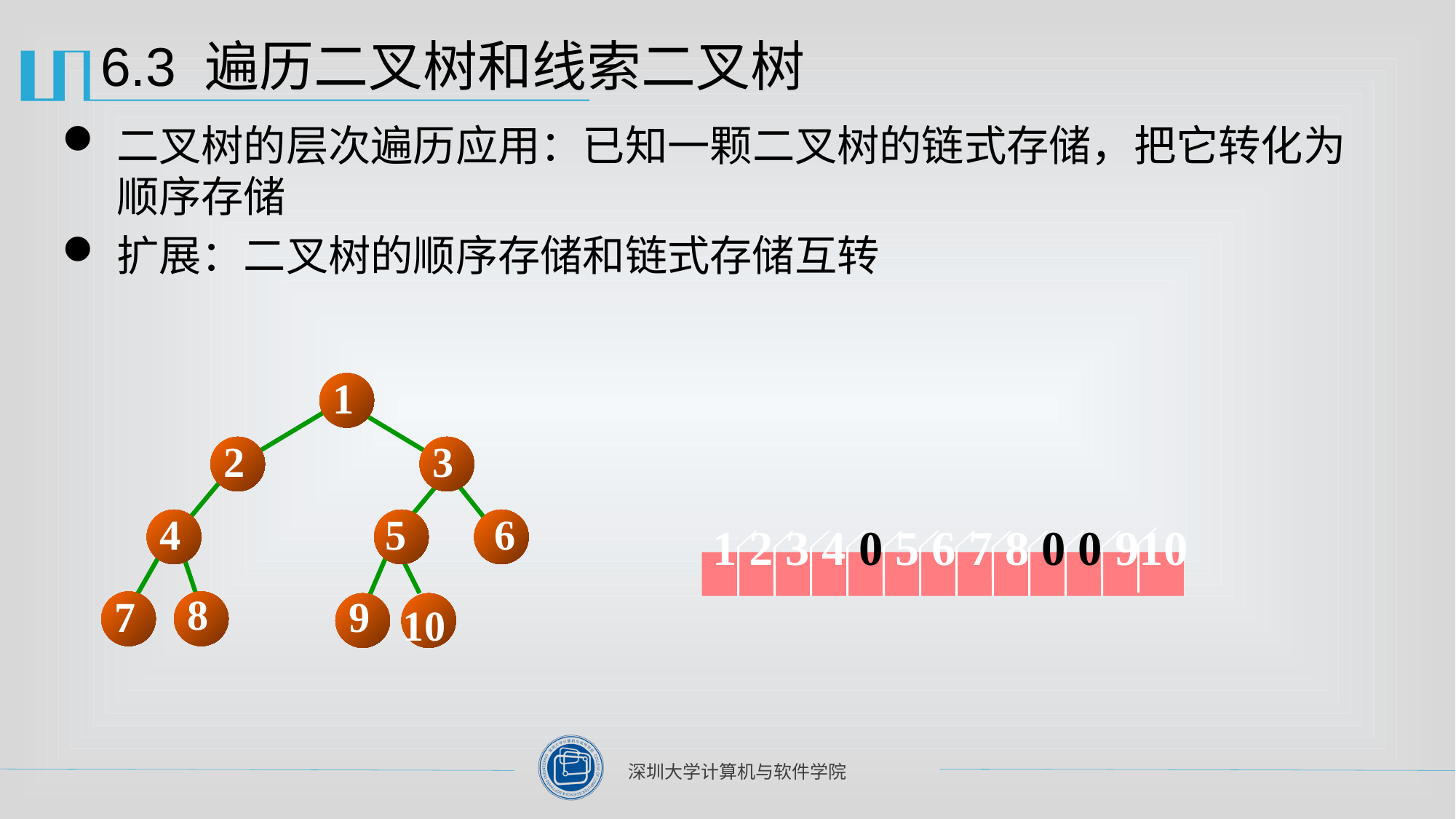

# 6.3 遍历二叉树和线索二叉树
二叉树的层次遍历应用：已知一颗二叉树的链式存储，把它转化为顺序存储
扩展：二叉树的顺序存储和链式存储互转

1

2
3

4
5
6

8
7
9

10
9

1 2 3 4 0 5 6 7 8 0 0 910

40